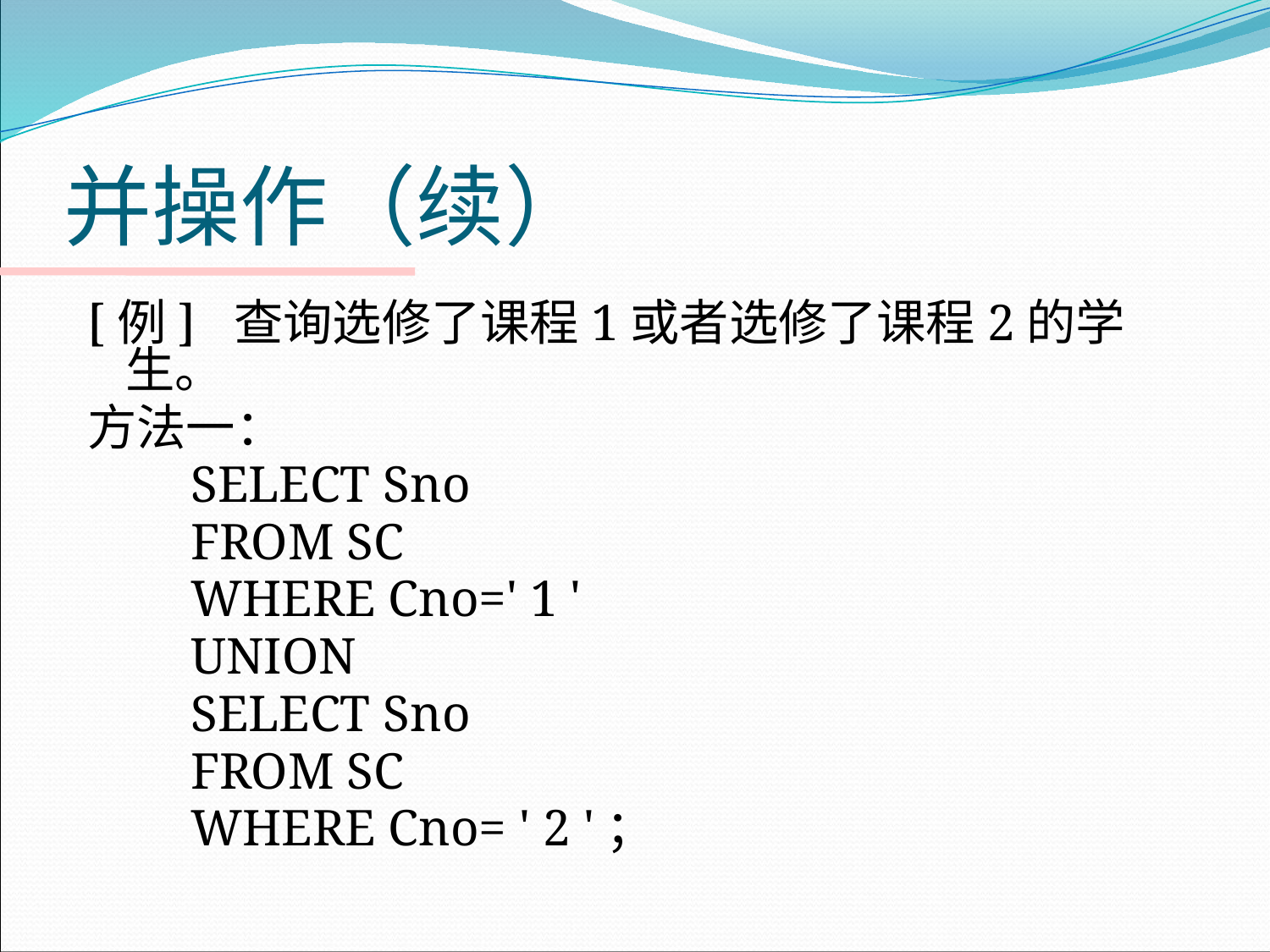

# 并操作（续）
[例]  查询选修了课程1或者选修了课程2的学生。
方法一：
        SELECT Sno
        FROM SC
        WHERE Cno=' 1 '
        UNION
        SELECT Sno
        FROM SC
        WHERE Cno= ' 2 '；

337